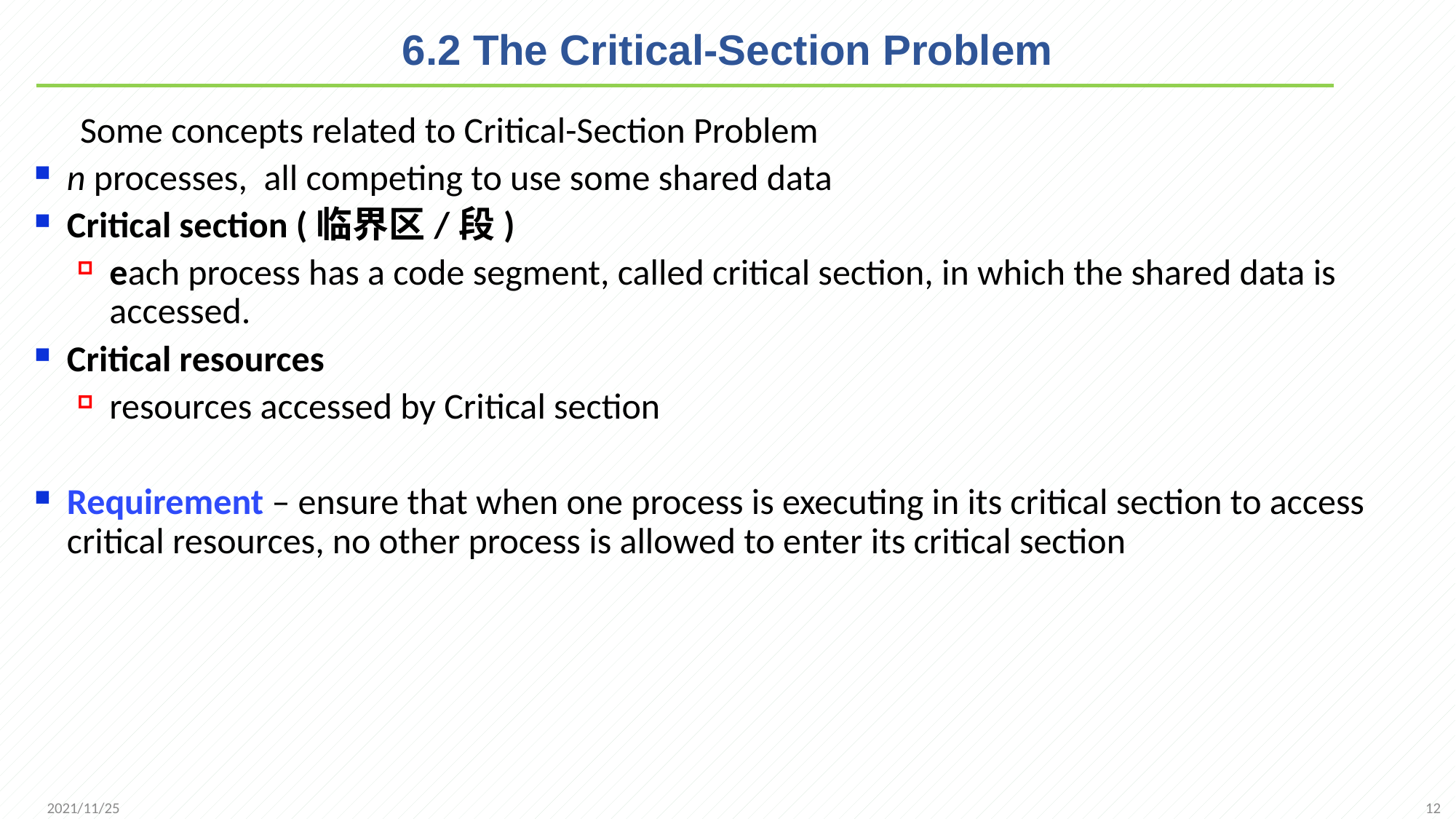

# 6.2 The Critical-Section Problem
     Some concepts related to Critical-Section Problem
n processes,  all competing to use some shared data
Critical section (临界区/段)
each process has a code segment, called critical section, in which the shared data is accessed.
Critical resources
resources accessed by Critical section

Requirement – ensure that when one process is executing in its critical section to access critical resources, no other process is allowed to enter its critical section

12
2021/11/25